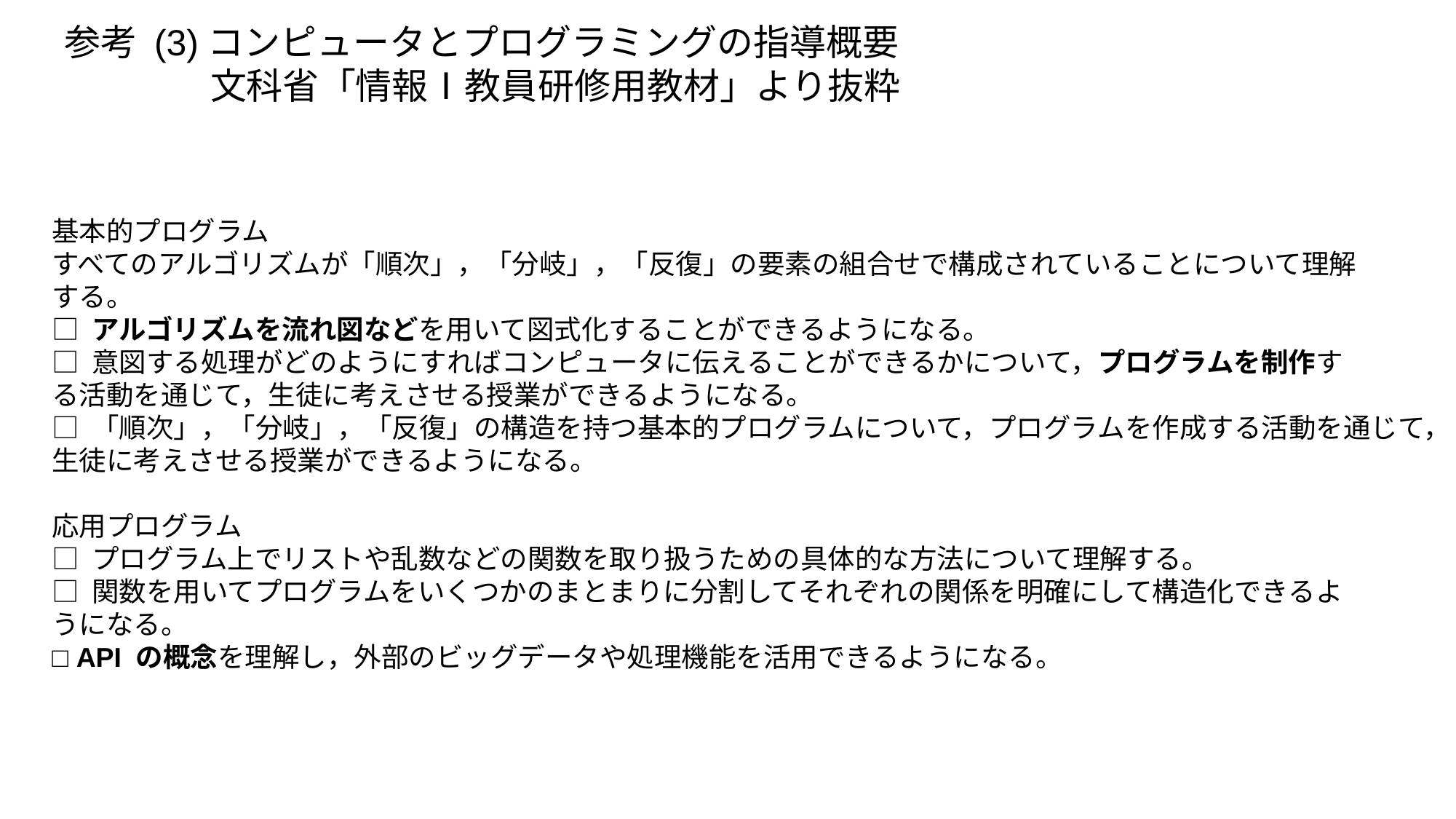

参考 (3)コンピュータとプログラミングの指導概要
　　　　文科省「情報Ⅰ教員研修用教材」より抜粋
基本的プログラム
すべてのアルゴリズムが「順次」，「分岐」，「反復」の要素の組合せで構成されていることについて理解
する。
□ アルゴリズムを流れ図などを用いて図式化することができるようになる。
□ 意図する処理がどのようにすればコンピュータに伝えることができるかについて，プログラムを制作す
る活動を通じて，生徒に考えさせる授業ができるようになる。
□ 「順次」，「分岐」，「反復」の構造を持つ基本的プログラムについて，プログラムを作成する活動を通じて，
生徒に考えさせる授業ができるようになる。

応用プログラム
□ プログラム上でリストや乱数などの関数を取り扱うための具体的な方法について理解する。
□ 関数を用いてプログラムをいくつかのまとまりに分割してそれぞれの関係を明確にして構造化できるよ
うになる。
□ API の概念を理解し，外部のビッグデータや処理機能を活用できるようになる。